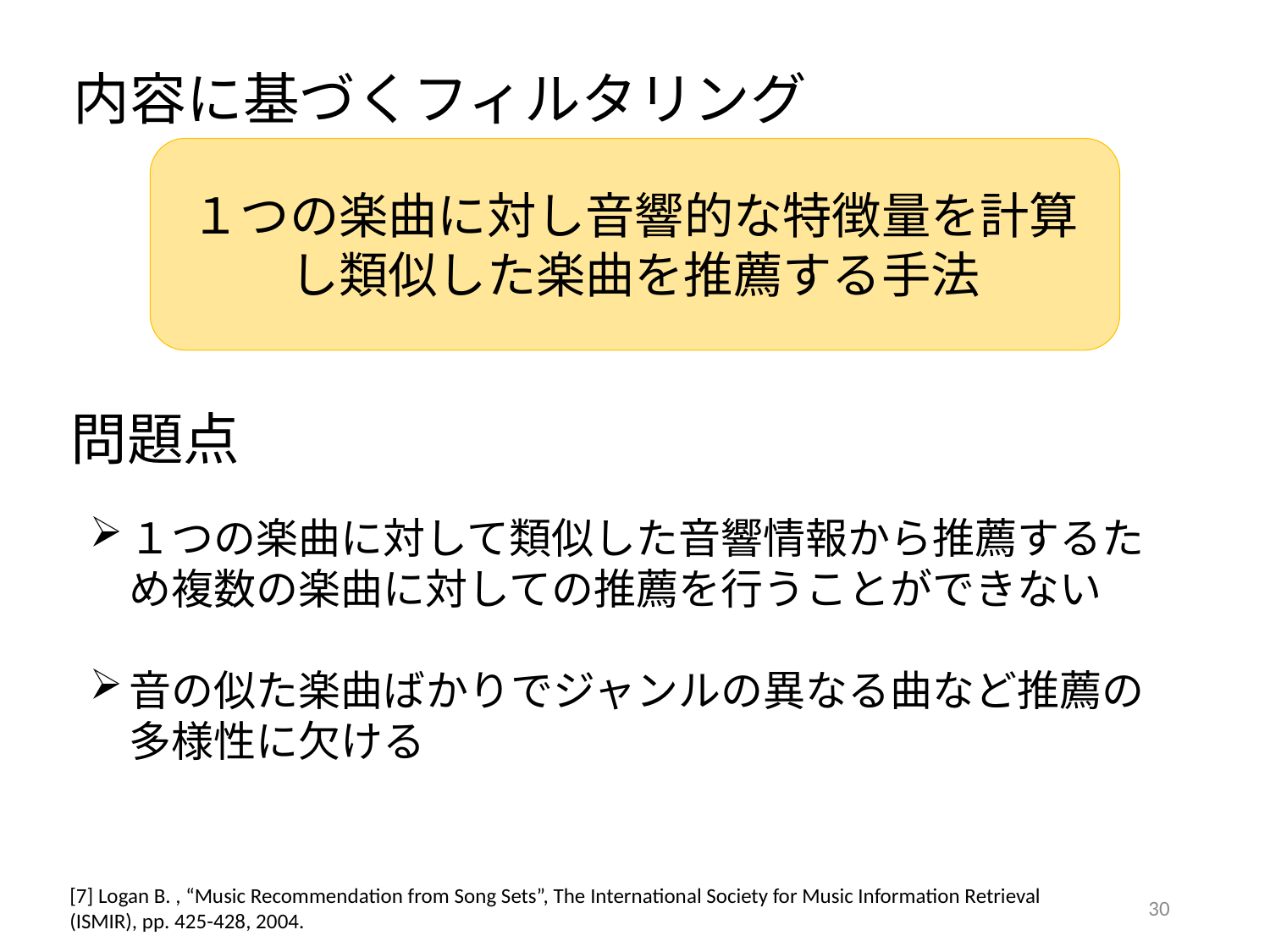

内容に基づくフィルタリング
１つの楽曲に対し音響的な特徴量を計算し類似した楽曲を推薦する手法
問題点
１つの楽曲に対して類似した音響情報から推薦するため複数の楽曲に対しての推薦を行うことができない

音の似た楽曲ばかりでジャンルの異なる曲など推薦の多様性に欠ける
[7] Logan B. , “Music Recommendation from Song Sets”, The International Society for Music Information Retrieval (ISMIR), pp. 425-428, 2004.
30